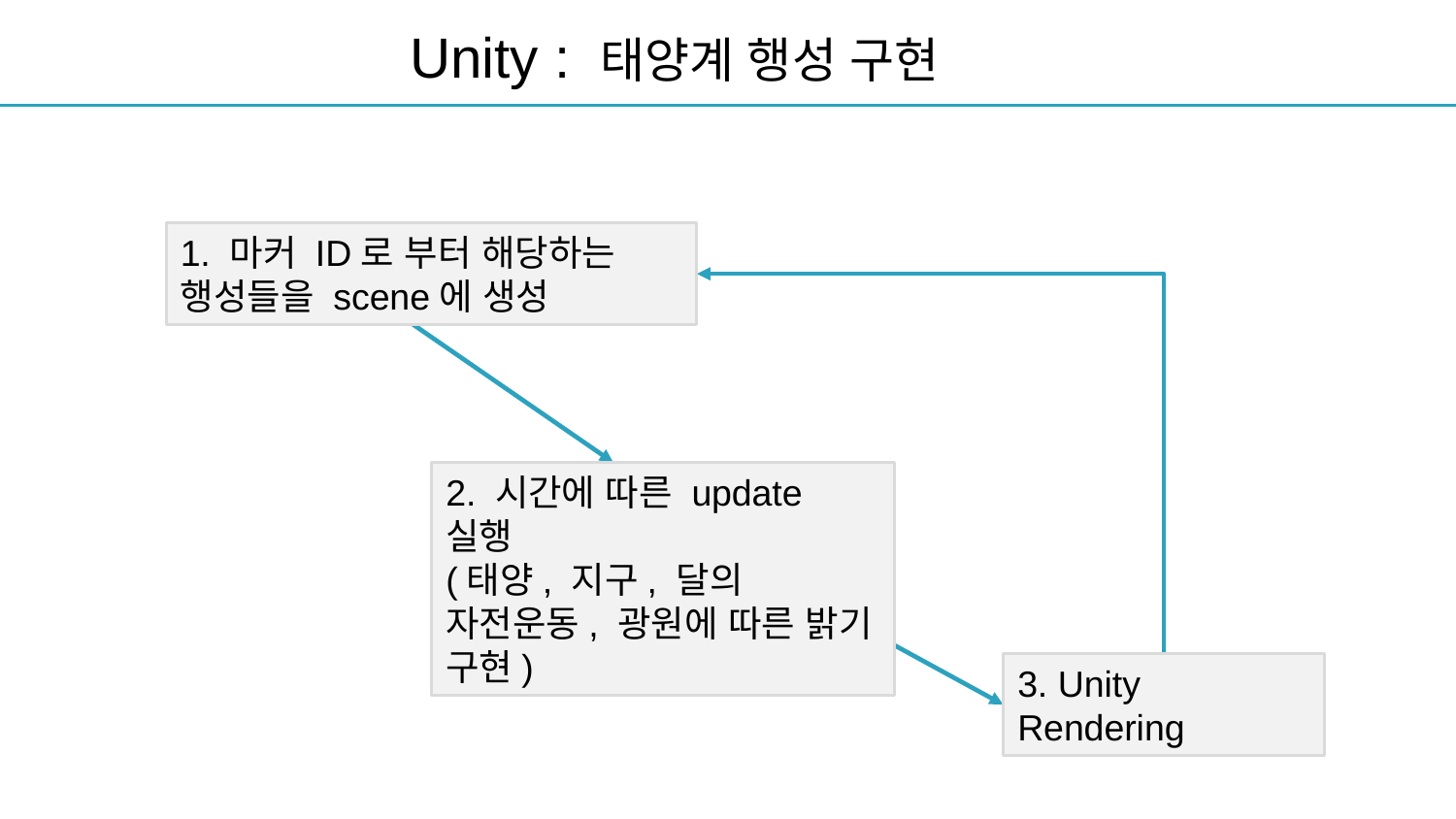

Unity : 태양계 행성 구현
1. 마커 ID로 부터 해당하는 행성들을 scene에 생성
2. 시간에 따른 update 실행
(태양, 지구, 달의 자전운동, 광원에 따른 밝기 구현)
3. Unity Rendering